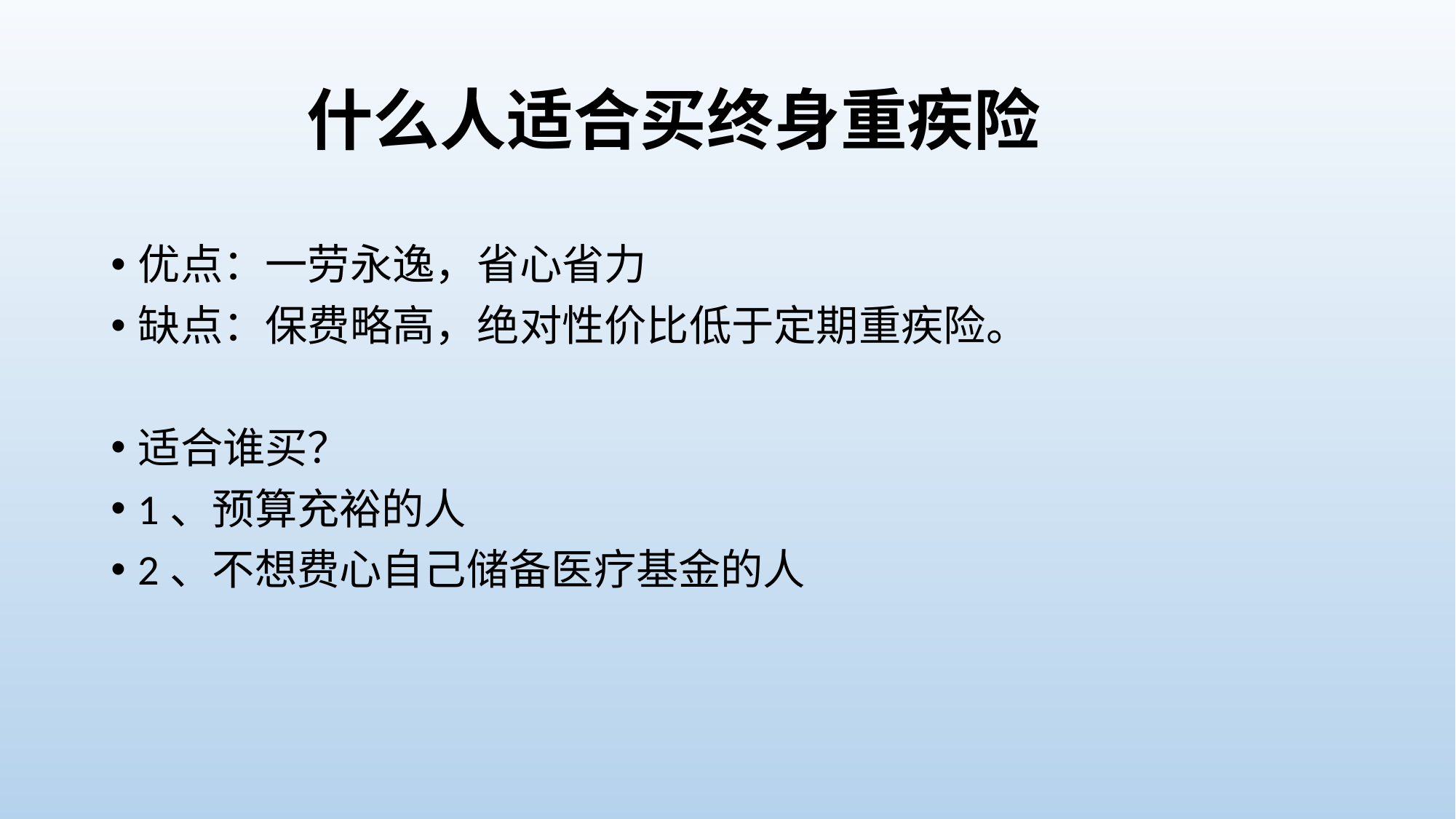

# 什么人适合买终身重疾险

优点：一劳永逸，省心省力
缺点：保费略高，绝对性价比低于定期重疾险。

适合谁买？
1、预算充裕的人
2、不想费心自己储备医疗基金的人